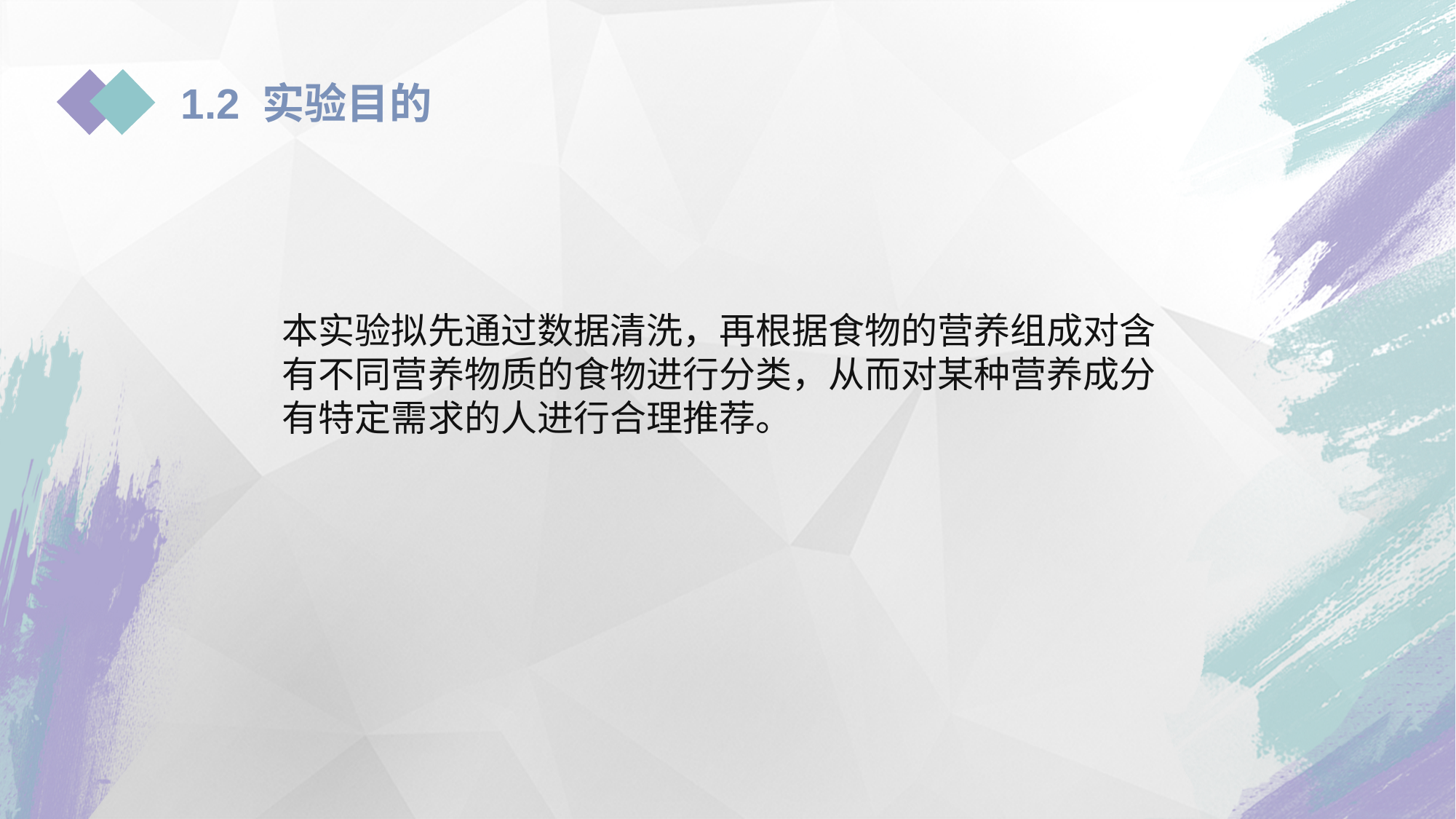

1.2 实验目的

本实验拟先通过数据清洗，再根据食物的营养组成对含有不同营养物质的食物进行分类，从而对某种营养成分有特定需求的人进行合理推荐。